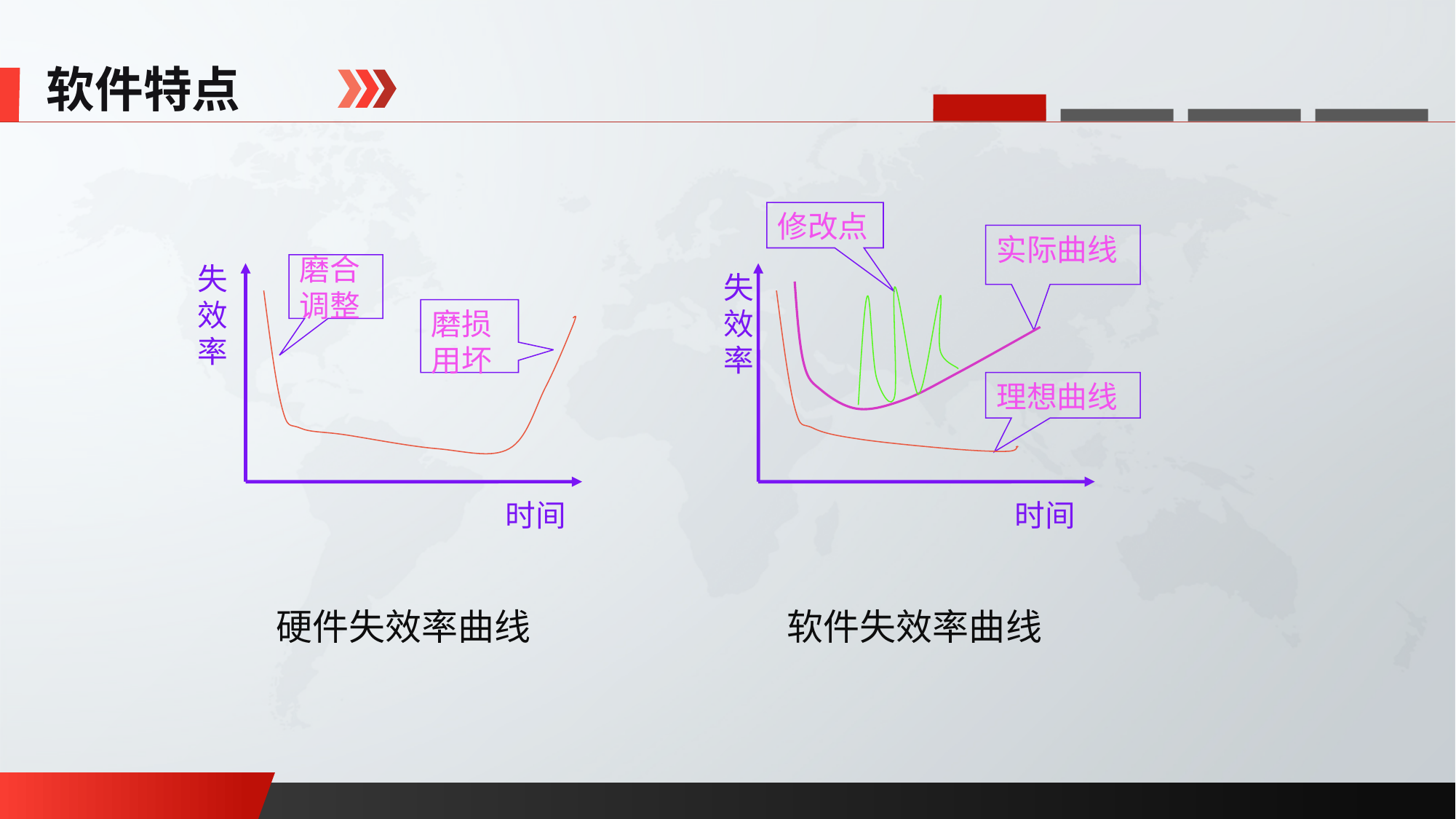

软件特点

修改点
实际曲线
失效率

时间
硬件失效率曲线
磨合调整
失效率

时间
软件失效率曲线

磨损用坏
理想曲线